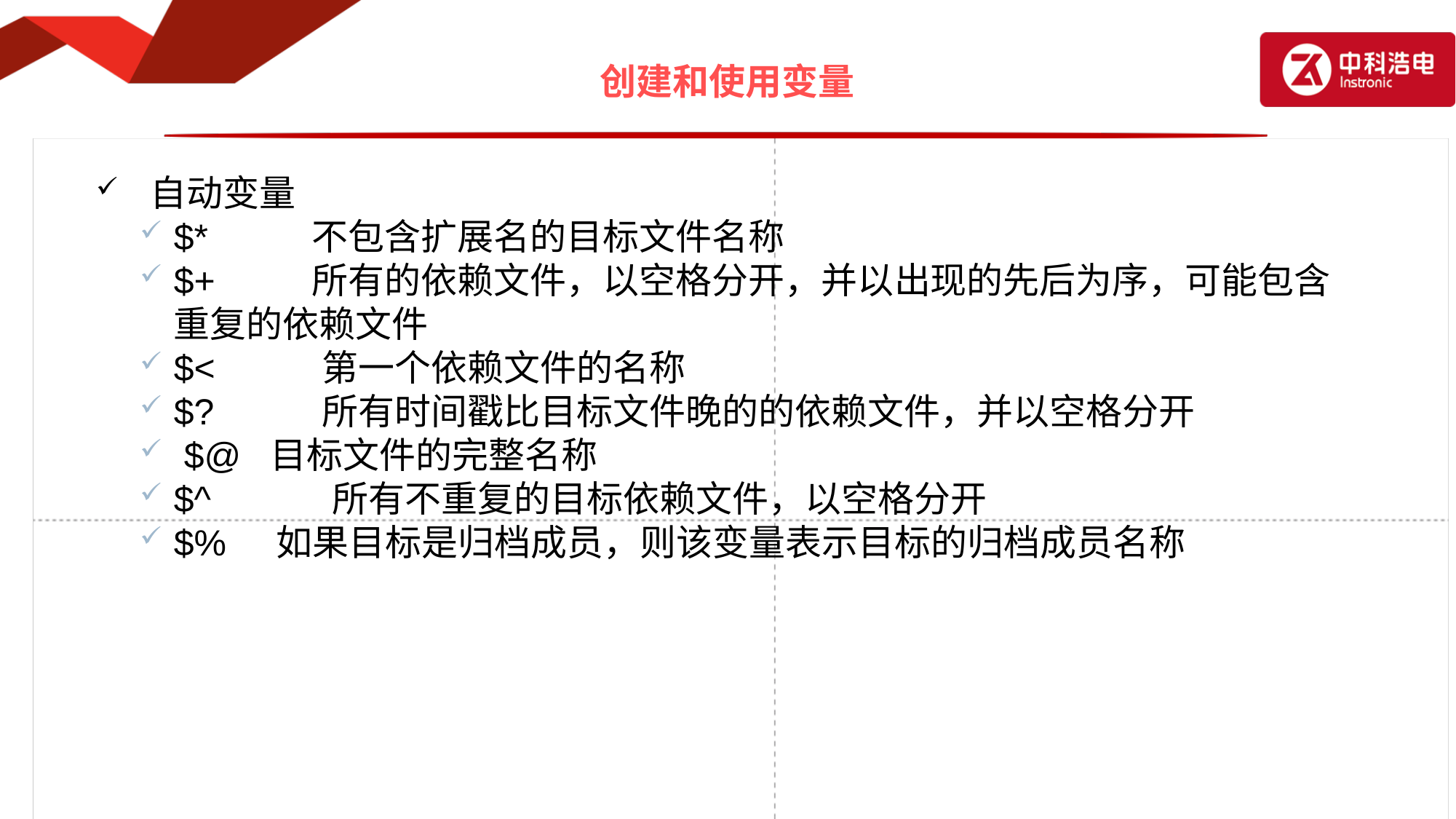

# 创建和使用变量
自动变量
$*	  不包含扩展名的目标文件名称
$+	  所有的依赖文件，以空格分开，并以出现的先后为序，可能包含重复的依赖文件
$<	   第一个依赖文件的名称
$?	   所有时间戳比目标文件晚的的依赖文件，并以空格分开
 $@  目标文件的完整名称
$^	    所有不重复的目标依赖文件，以空格分开
$%    如果目标是归档成员，则该变量表示目标的归档成员名称